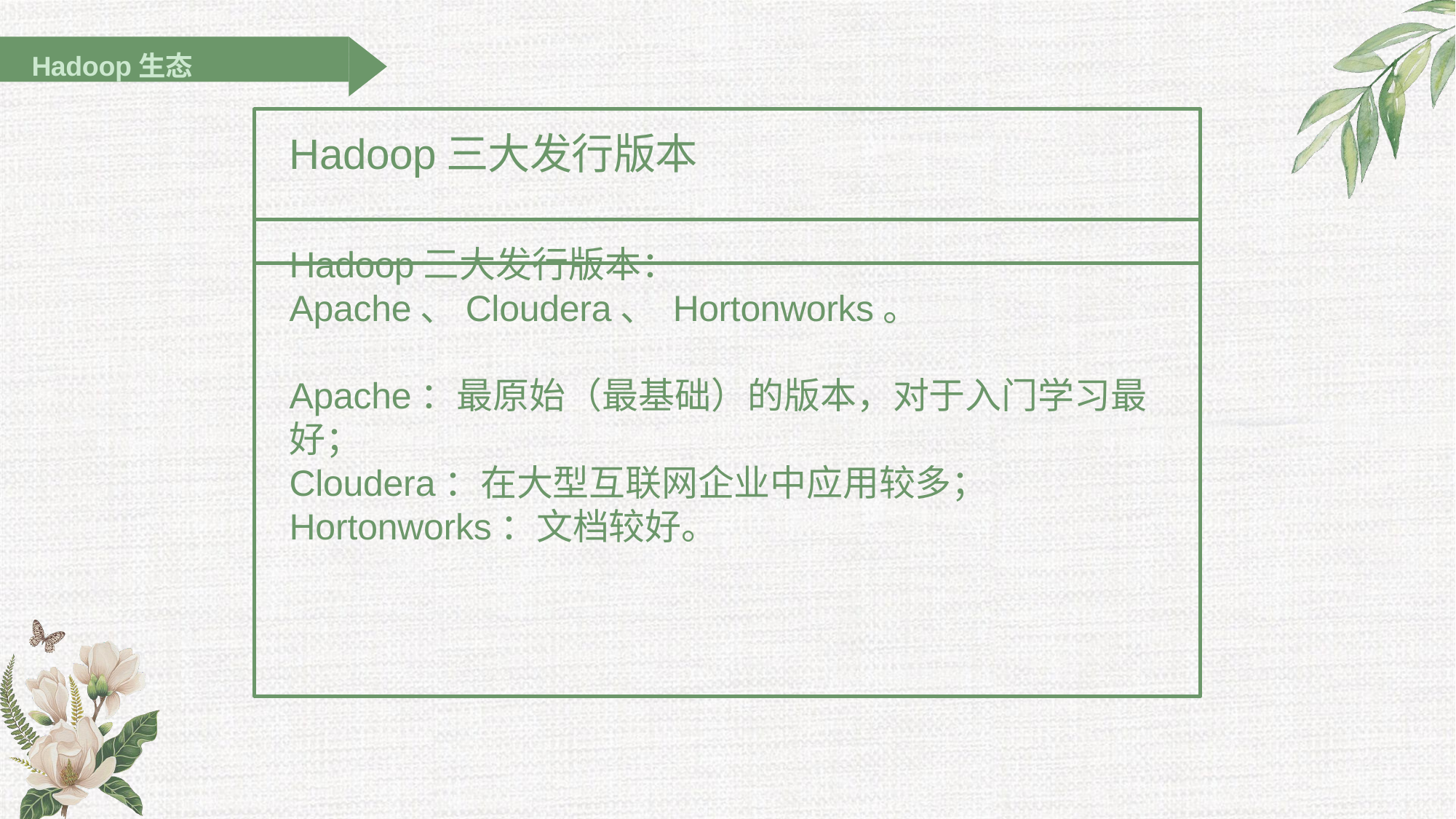

Hadoop生态
# Hadoop三大发行版本

Hadoop三大发行版本：Apache、Cloudera、 Hortonworks。
Apache：最原始（最基础）的版本，对于入门学习最好；
Cloudera：在大型互联网企业中应用较多； Hortonworks：文档较好。